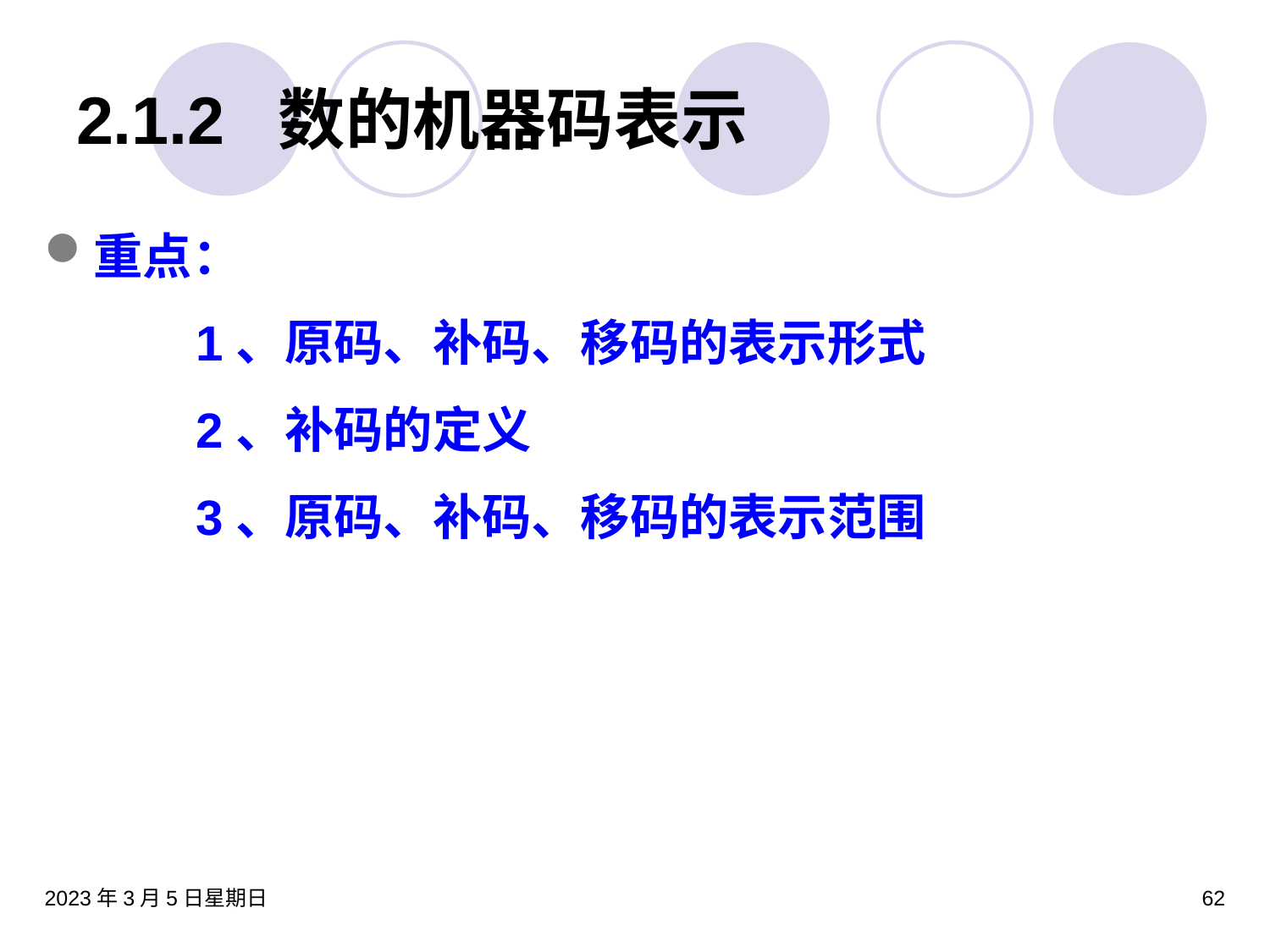

# 2.1.2  数的机器码表示
重点：
		1、原码、补码、移码的表示形式
		2、补码的定义
		3、原码、补码、移码的表示范围

2023年3月5日星期日
62